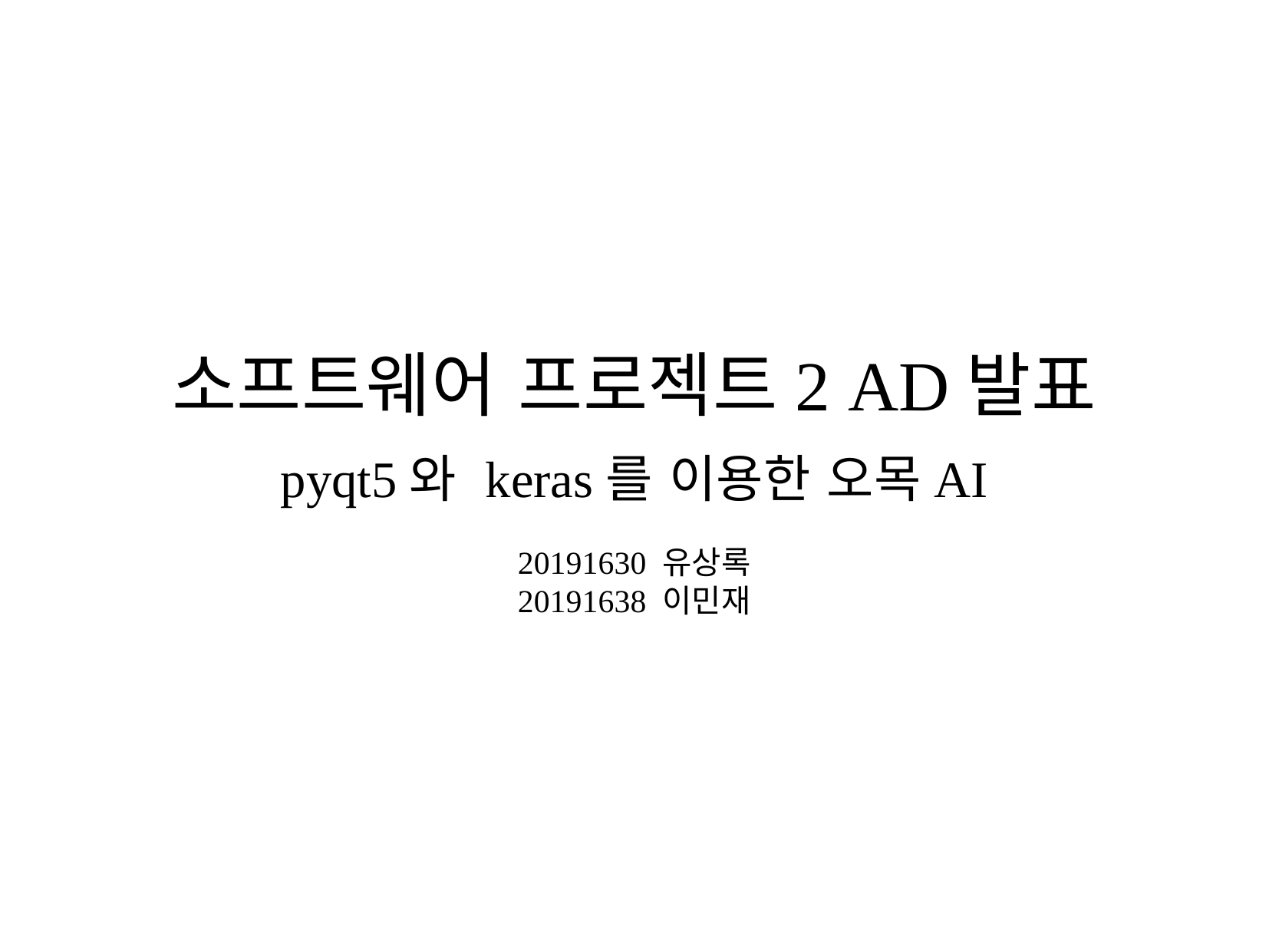

pyqt5와 keras를 이용한 오목AI

20191630 유상록
20191638 이민재
소프트웨어 프로젝트2 AD발표